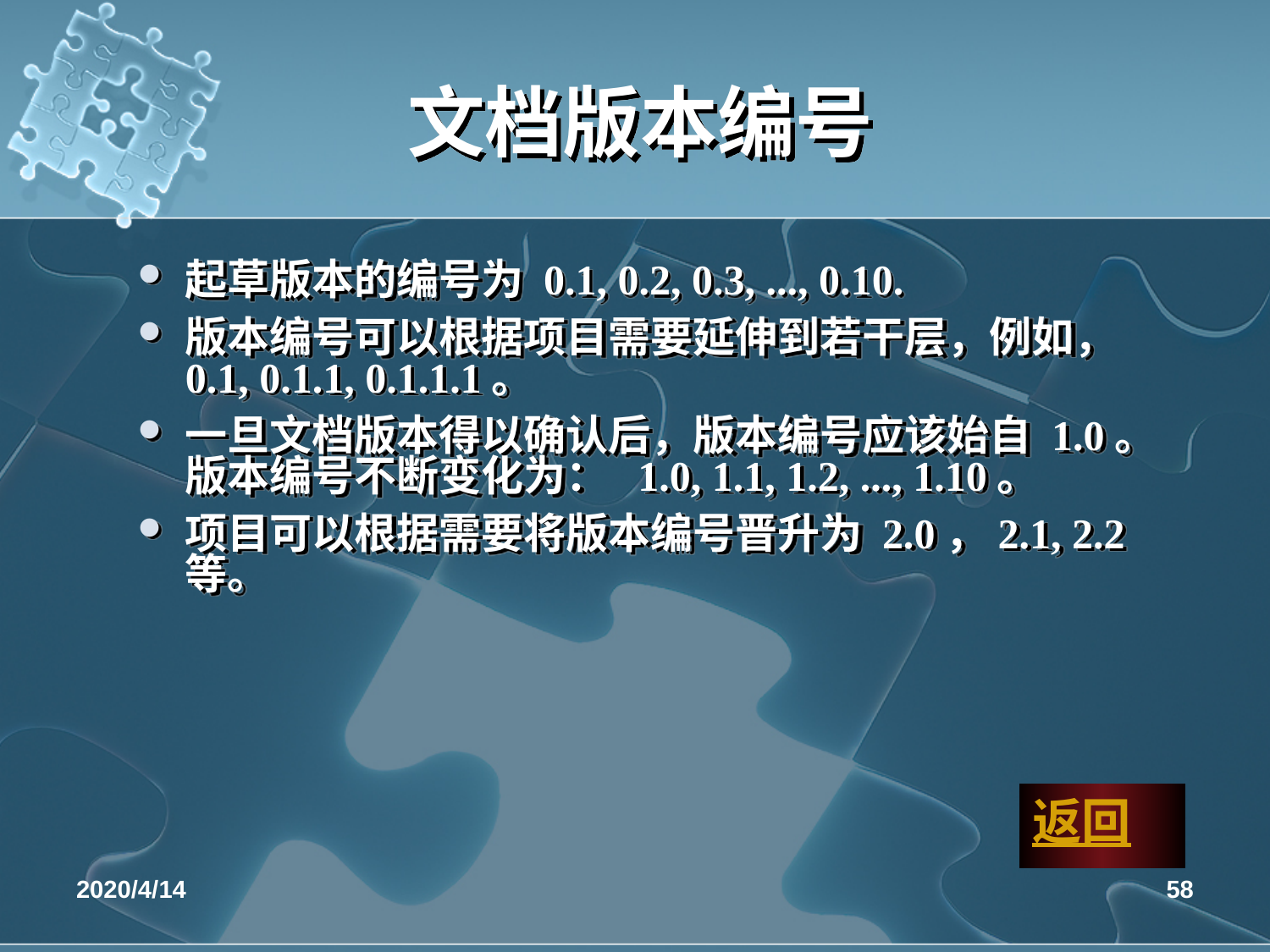

# 文档版本编号
起草版本的编号为 0.1, 0.2, 0.3, ..., 0.10.
版本编号可以根据项目需要延伸到若干层，例如， 0.1, 0.1.1, 0.1.1.1。
一旦文档版本得以确认后，版本编号应该始自 1.0。版本编号不断变化为：  1.0, 1.1, 1.2, ..., 1.10。
项目可以根据需要将版本编号晋升为 2.0，2.1, 2.2 等。
返回
2020/4/14
58